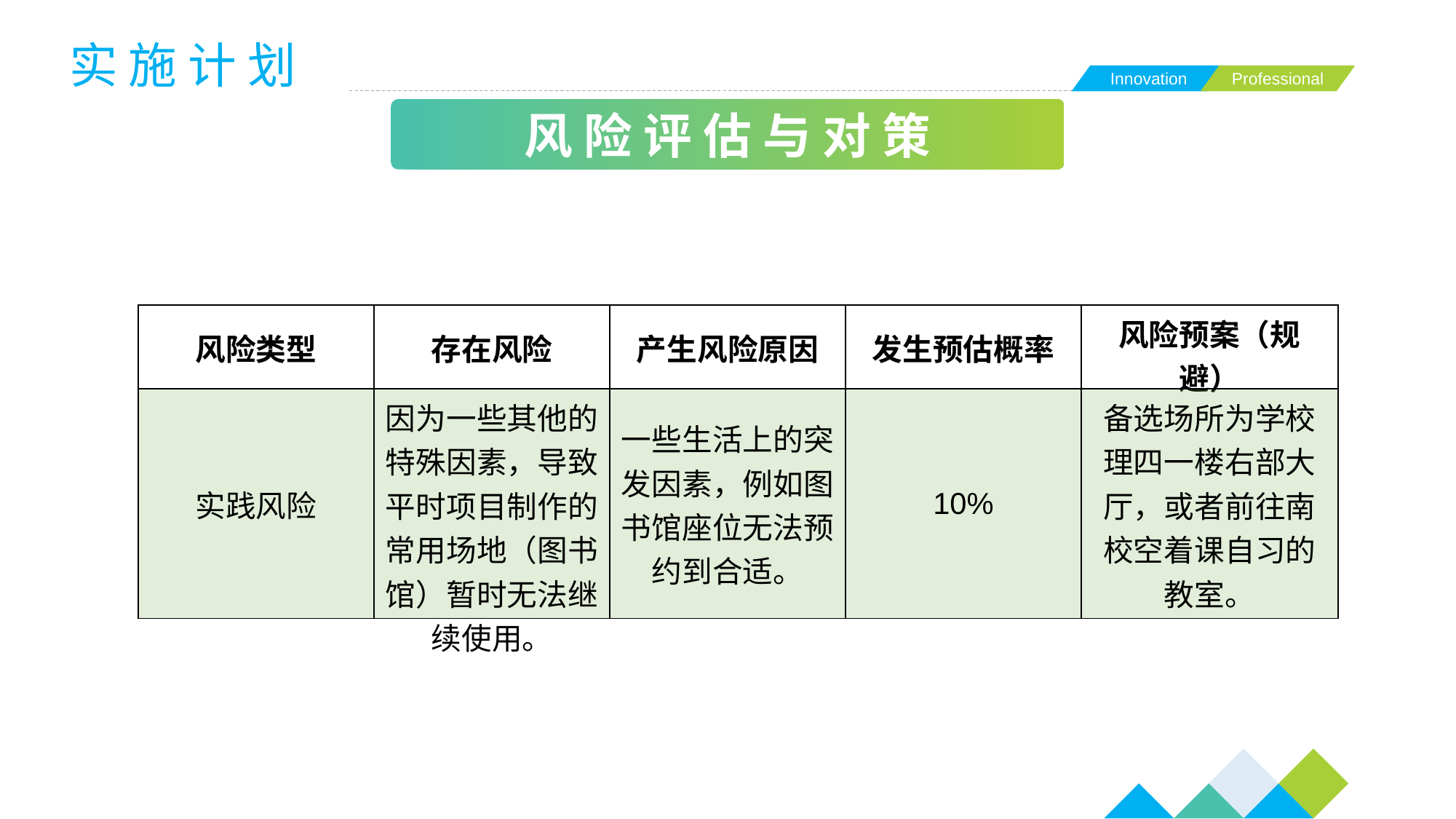

实 施 计 划
风 险 评 估 与 对 策
| 风险类型 | 存在风险 | 产生风险原因 | 发生预估概率 | 风险预案（规避） |
| --- | --- | --- | --- | --- |
| 实践风险 | 因为一些其他的特殊因素，导致平时项目制作的常用场地（图书馆）暂时无法继续使用。 | 一些生活上的突发因素，例如图书馆座位无法预约到合适。 | 10% | 备选场所为学校理四一楼右部大厅，或者前往南校空着课自习的教室。 |